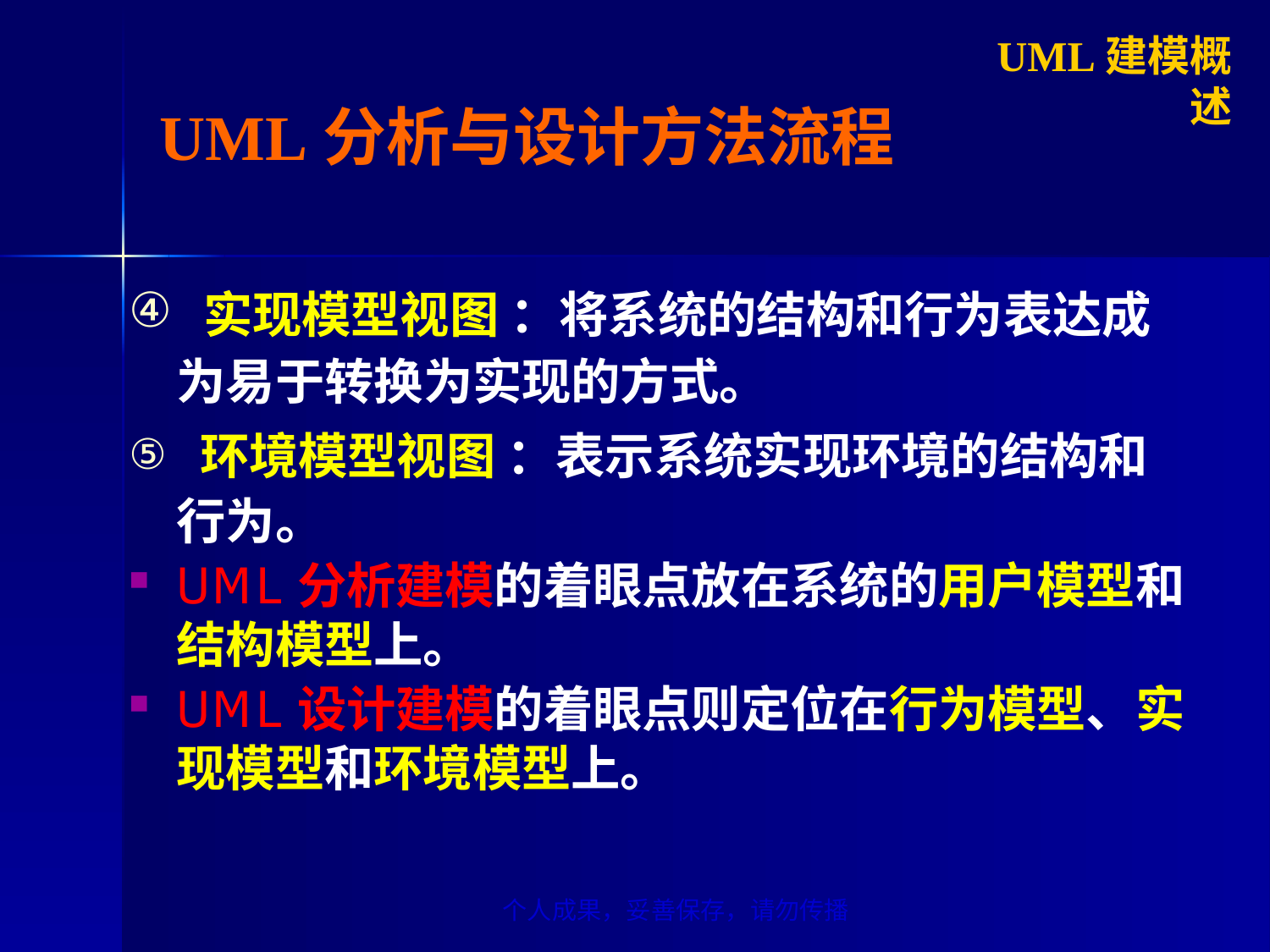

UML建模概述
UML分析与设计方法流程
 实现模型视图 ：将系统的结构和行为表达成为易于转换为实现的方式。
 环境模型视图 ：表示系统实现环境的结构和行为。
UML分析建模的着眼点放在系统的用户模型和结构模型上。
UML设计建模的着眼点则定位在行为模型、实现模型和环境模型上。

个人成果，妥善保存，请勿传播